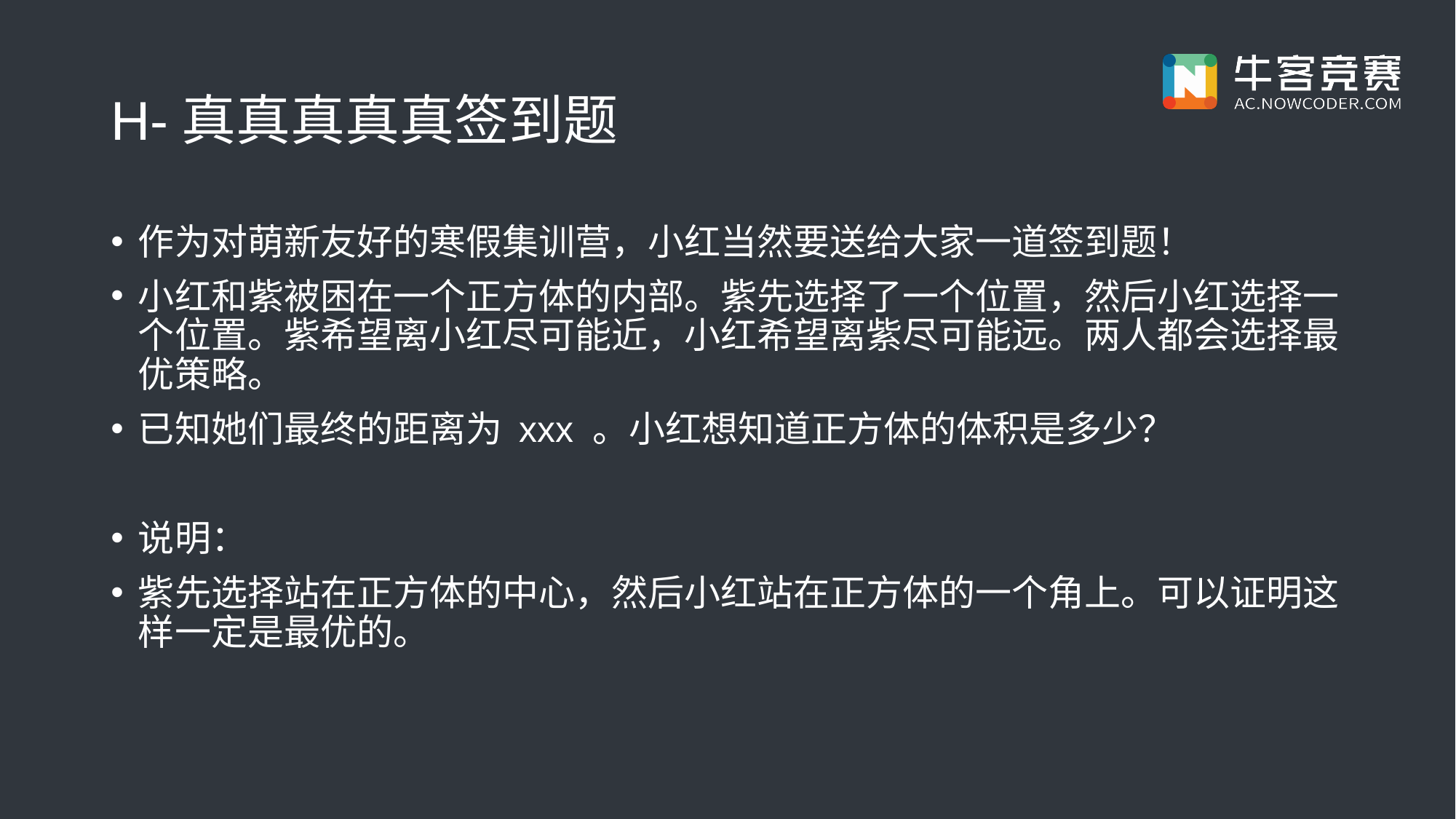

# H-真真真真真签到题
作为对萌新友好的寒假集训营，小红当然要送给大家一道签到题！
小红和紫被困在一个正方体的内部。紫先选择了一个位置，然后小红选择一个位置。紫希望离小红尽可能近，小红希望离紫尽可能远。两人都会选择最优策略。
已知她们最终的距离为 xxx 。小红想知道正方体的体积是多少？

说明：
紫先选择站在正方体的中心，然后小红站在正方体的一个角上。可以证明这样一定是最优的。